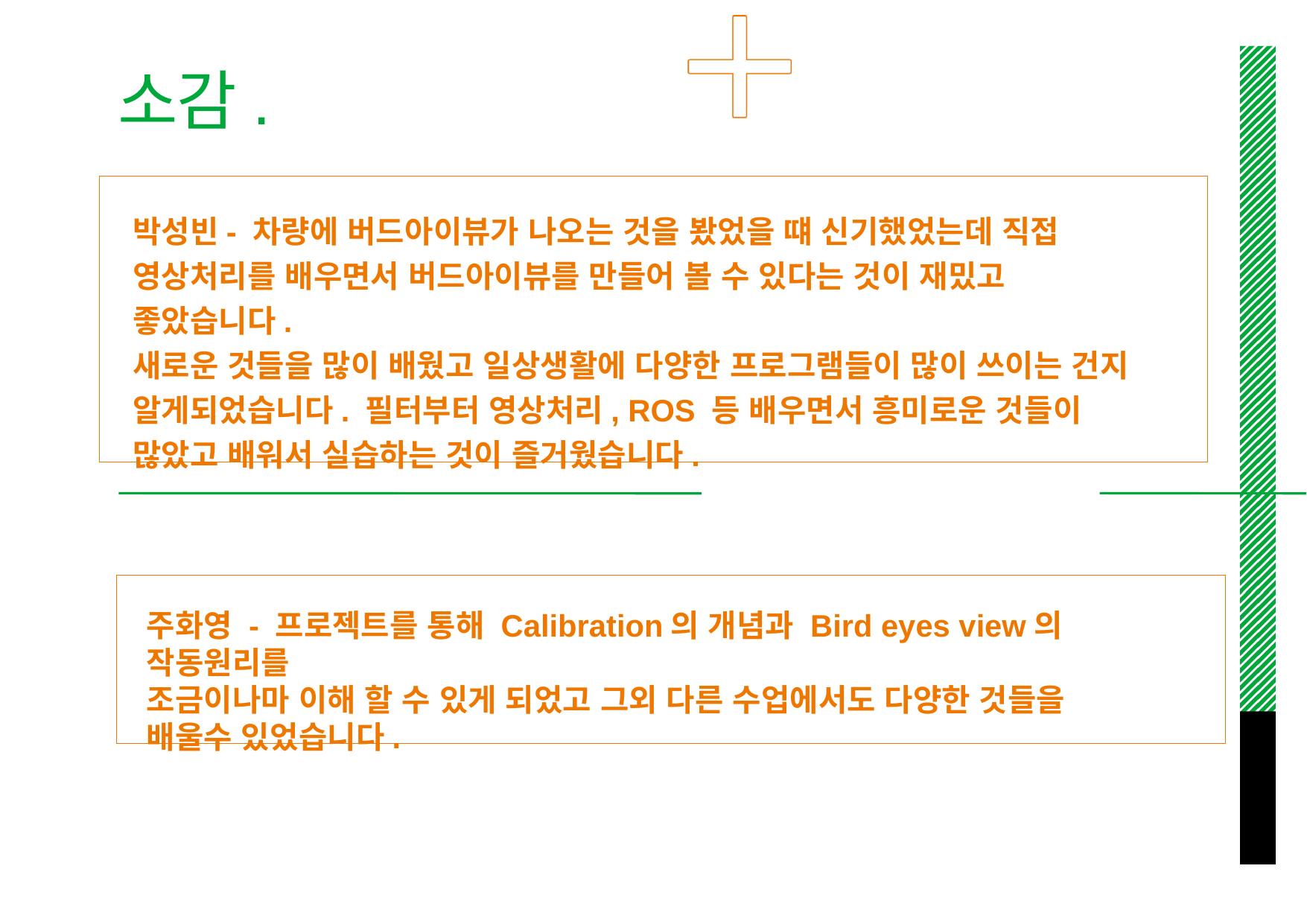

소감.

박성빈- 차량에 버드아이뷰가 나오는 것을 봤었을 떄 신기했었는데 직접 영상처리를 배우면서 버드아이뷰를 만들어 볼 수 있다는 것이 재밌고 좋았습니다.
새로운 것들을 많이 배웠고 일상생활에 다양한 프로그램들이 많이 쓰이는 건지 알게되었습니다. 필터부터 영상처리, ROS 등 배우면서 흥미로운 것들이 많았고 배워서 실습하는 것이 즐거웠습니다.

주화영 - 프로젝트를 통해 Calibration의 개념과 Bird eyes view의 작동원리를
조금이나마 이해 할 수 있게 되었고 그외 다른 수업에서도 다양한 것들을 배울수 있었습니다.